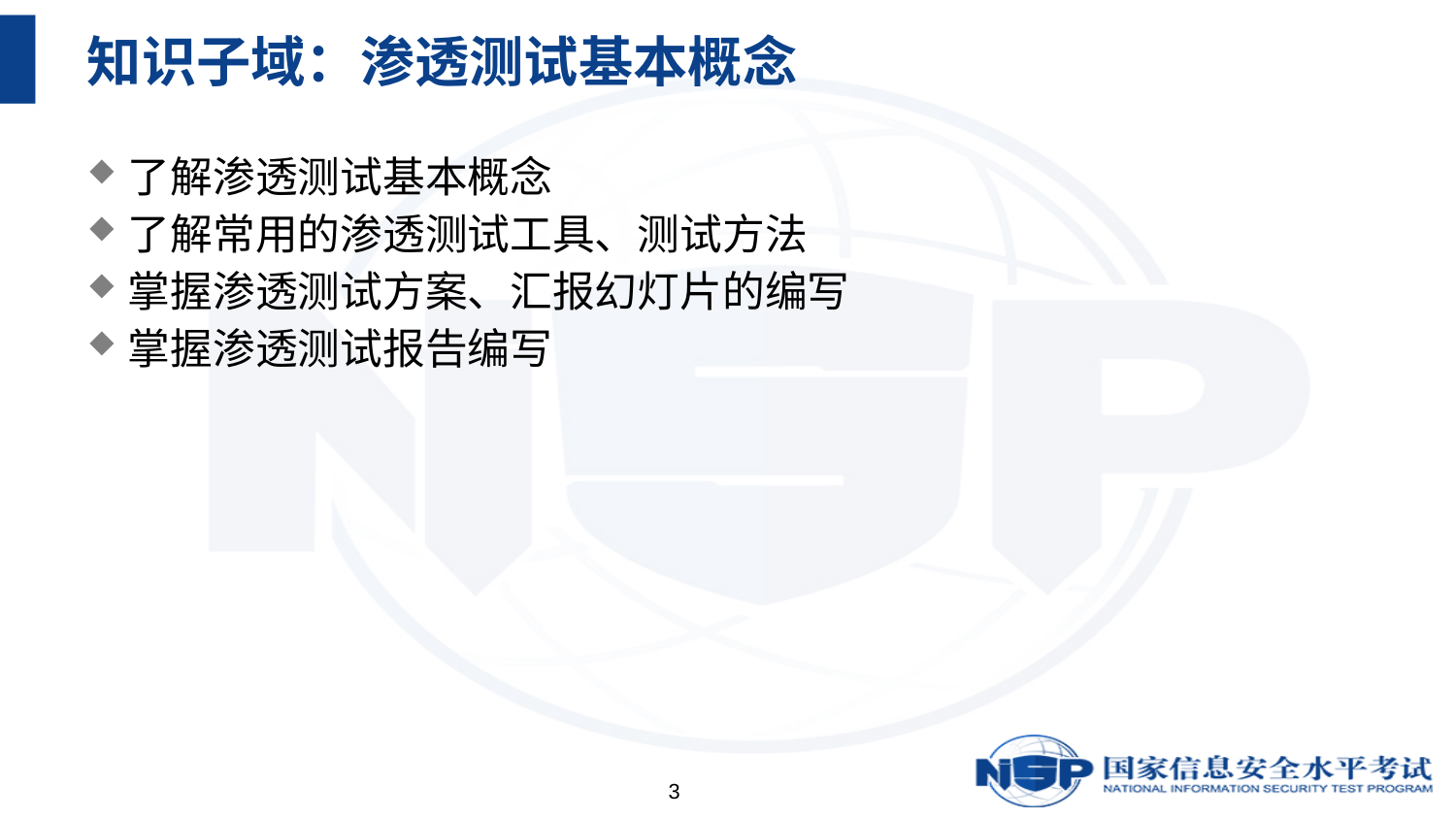

# 知识子域：渗透测试基本概念
了解渗透测试基本概念
了解常用的渗透测试工具、测试方法
掌握渗透测试方案、汇报幻灯片的编写
掌握渗透测试报告编写